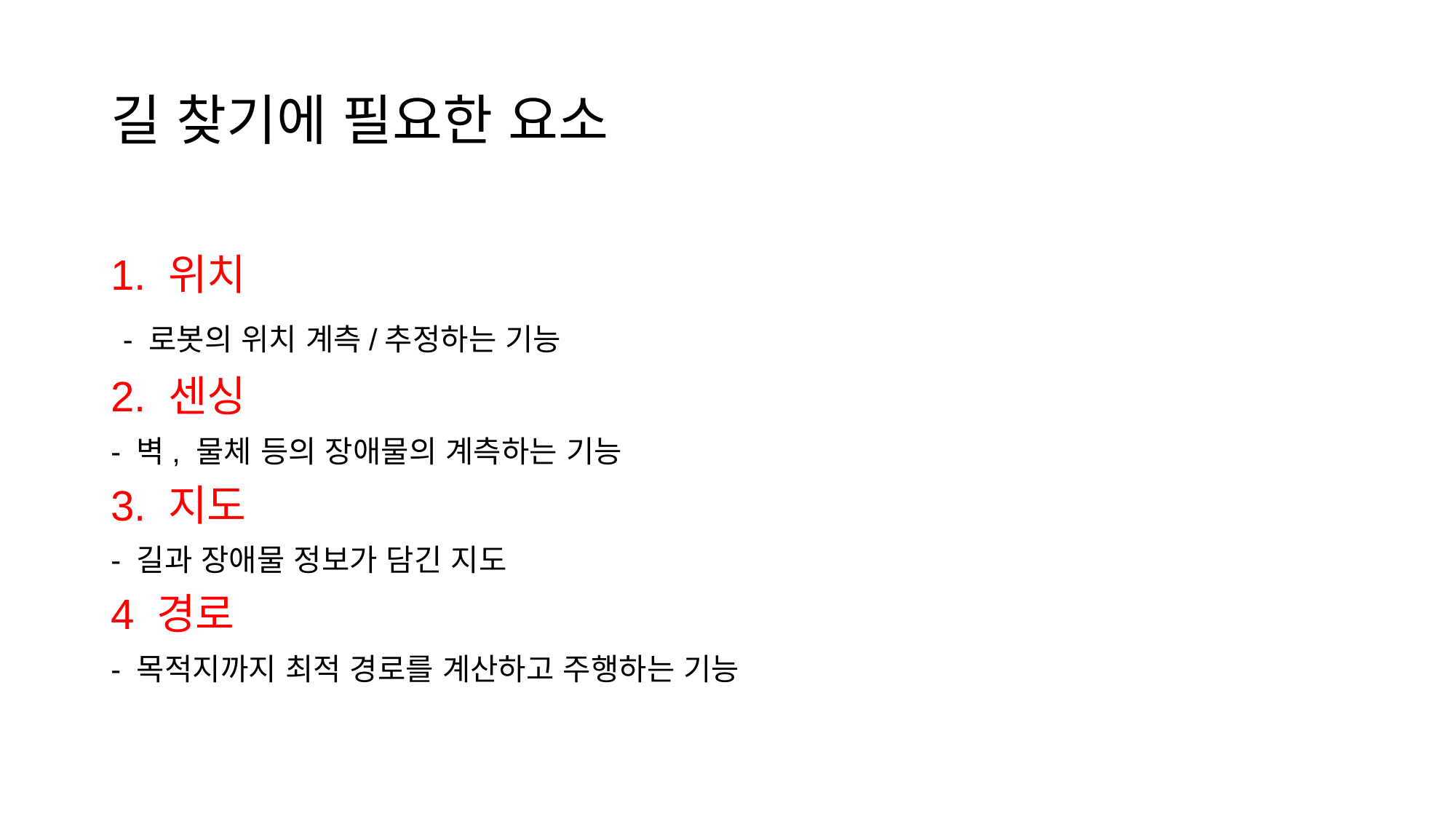

# 길 찾기에 필요한 요소

1. 위치
 - 로봇의 위치 계측/추정하는 기능
2. 센싱
- 벽, 물체 등의 장애물의 계측하는 기능
3. 지도
- 길과 장애물 정보가 담긴 지도
4 경로
- 목적지까지 최적 경로를 계산하고 주행하는 기능